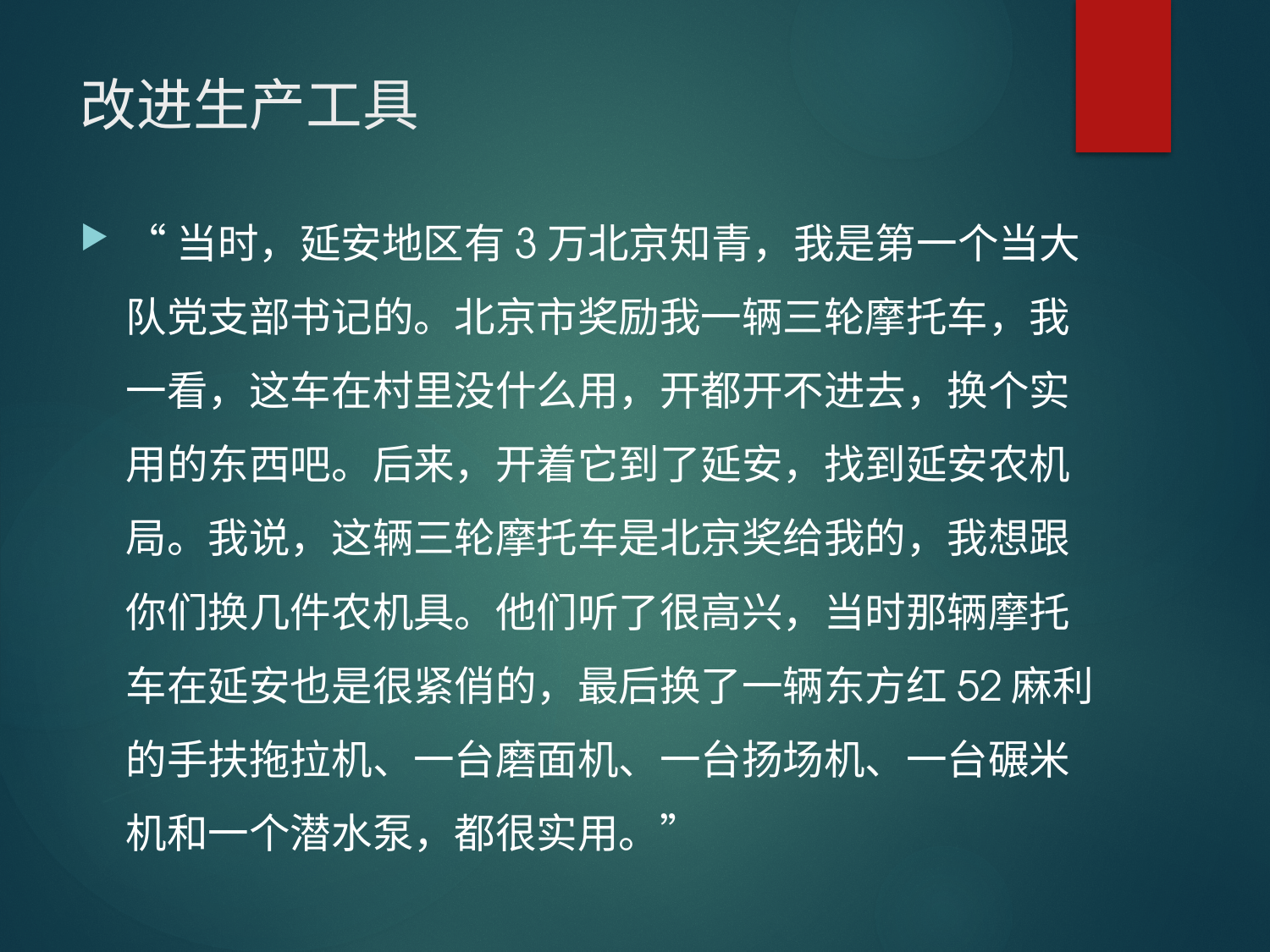

# 改进生产工具
“当时，延安地区有3万北京知青，我是第一个当大队党支部书记的。北京市奖励我一辆三轮摩托车，我一看，这车在村里没什么用，开都开不进去，换个实用的东西吧。后来，开着它到了延安，找到延安农机局。我说，这辆三轮摩托车是北京奖给我的，我想跟你们换几件农机具。他们听了很高兴，当时那辆摩托车在延安也是很紧俏的，最后换了一辆东方红52麻利的手扶拖拉机、一台磨面机、一台扬场机、一台碾米机和一个潜水泵，都很实用。”